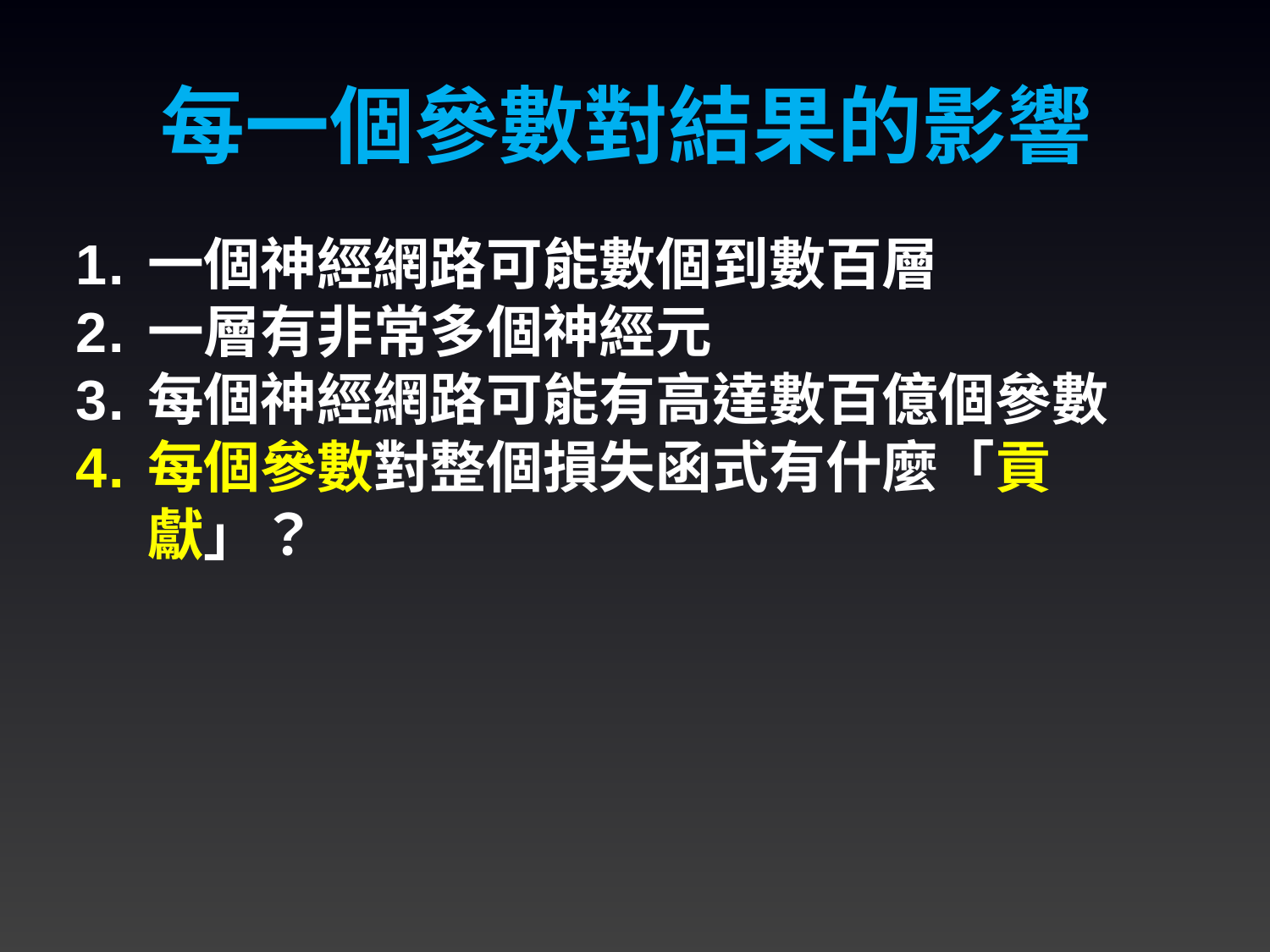

每一個參數對結果的影響
一個神經網路可能數個到數百層
一層有非常多個神經元
每個神經網路可能有高達數百億個參數
每個參數對整個損失函式有什麼「貢獻」？